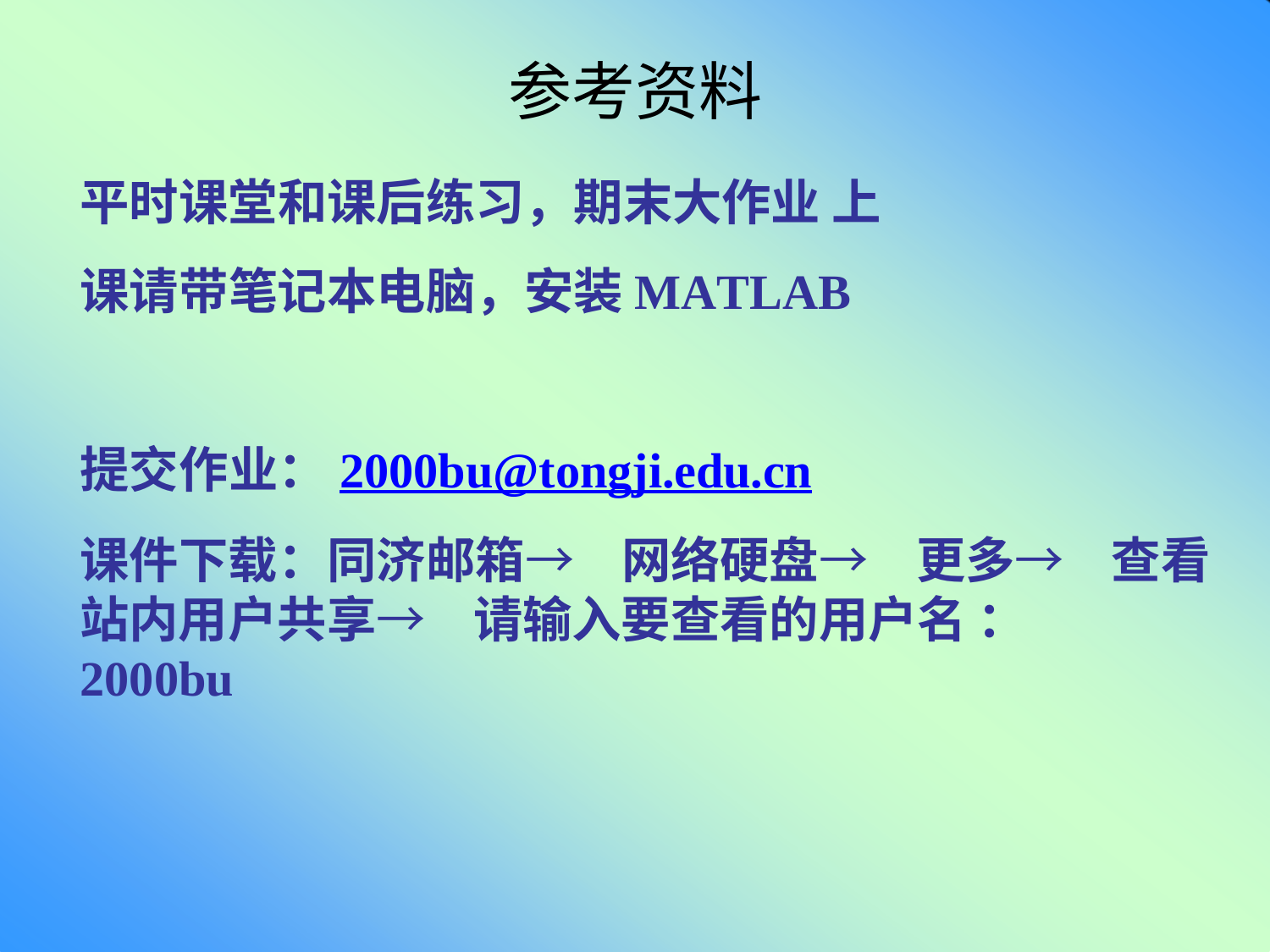

# 参考资料
平时课堂和课后练习，期末大作业 上课请带笔记本电脑，安装MATLAB
提交作业：2000bu@tongji.edu.cn
课件下载：同济邮箱→网络硬盘→更多→查看 站内用户共享→请输入要查看的用户名 ：2000bu